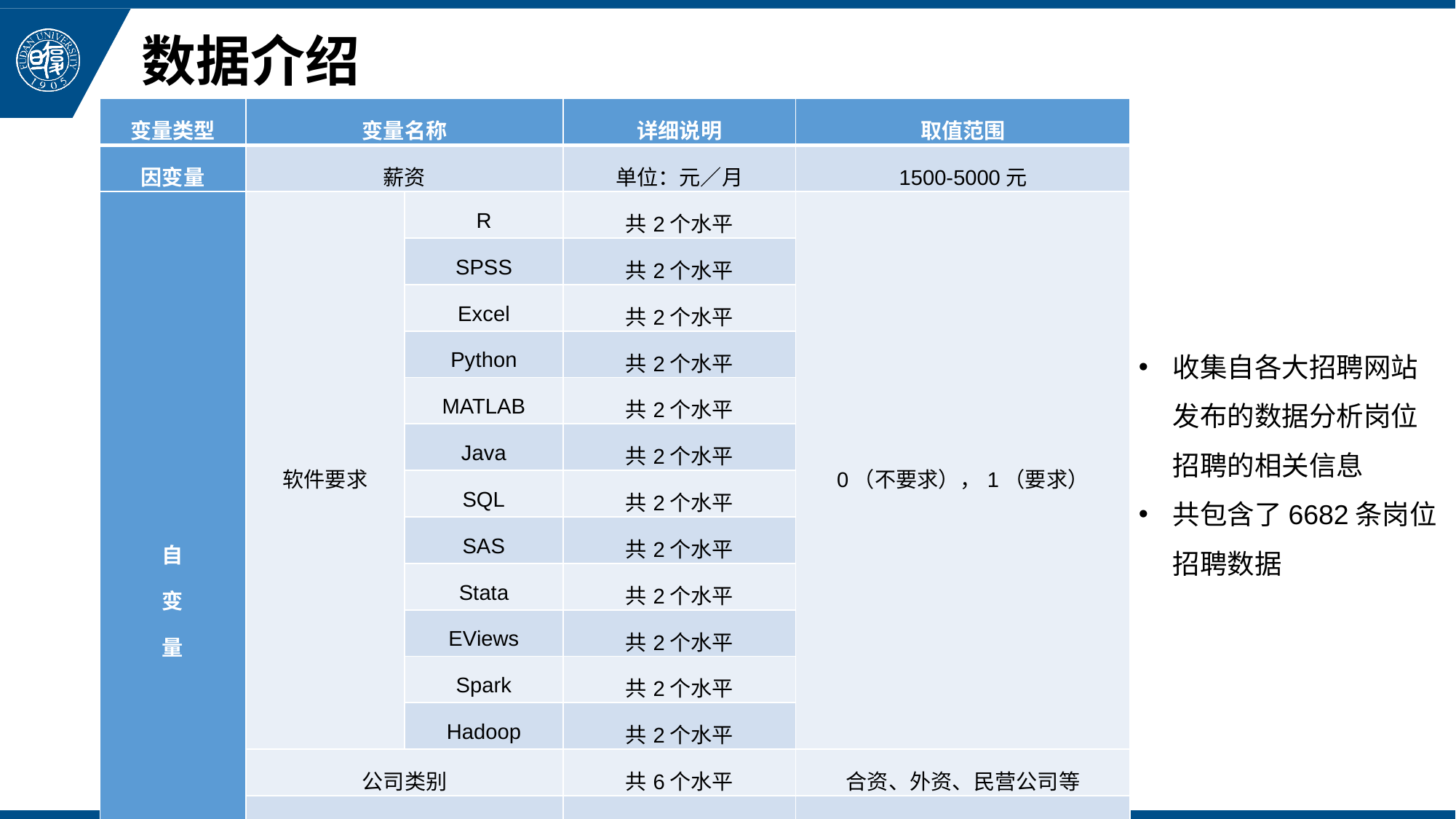

# 数据介绍
| 变量类型 | 变量名称 |  | 详细说明 | 取值范围 |
| --- | --- | --- | --- | --- |
| 因变量 | 薪资 |  | 单位：元／月 | 1500-5000元 |
| 自 变 量 | 软件要求 | R | 共2个水平 | 0（不要求），1（要求） |
|  |  | SPSS | 共2个水平 |  |
|  |  | Excel | 共2个水平 |  |
|  |  | Python | 共2个水平 |  |
|  |  | MATLAB | 共2个水平 |  |
|  |  | Java | 共2个水平 |  |
|  |  | SQL | 共2个水平 |  |
|  |  | SAS | 共2个水平 |  |
|  |  | Stata | 共2个水平 |  |
|  |  | EViews | 共2个水平 |  |
|  |  | Spark | 共2个水平 |  |
|  |  | Hadoop | 共2个水平 |  |
|  | 公司类别 |  | 共6个水平 | 合资、外资、民营公司等 |
|  | 公司规模 |  | 共6个水平 | 少于50人、50-500人等 |
|  | 学历要求 |  | 共7个水平 | 无、中专、高中、大专等 |
|  | 工作经验 |  | 单位：年 | 0-10年 |
|  | 地区 |  | 共2个水平 | 北上深、非北上深 |
收集自各大招聘网站发布的数据分析岗位招聘的相关信息
共包含了6682条岗位招聘数据